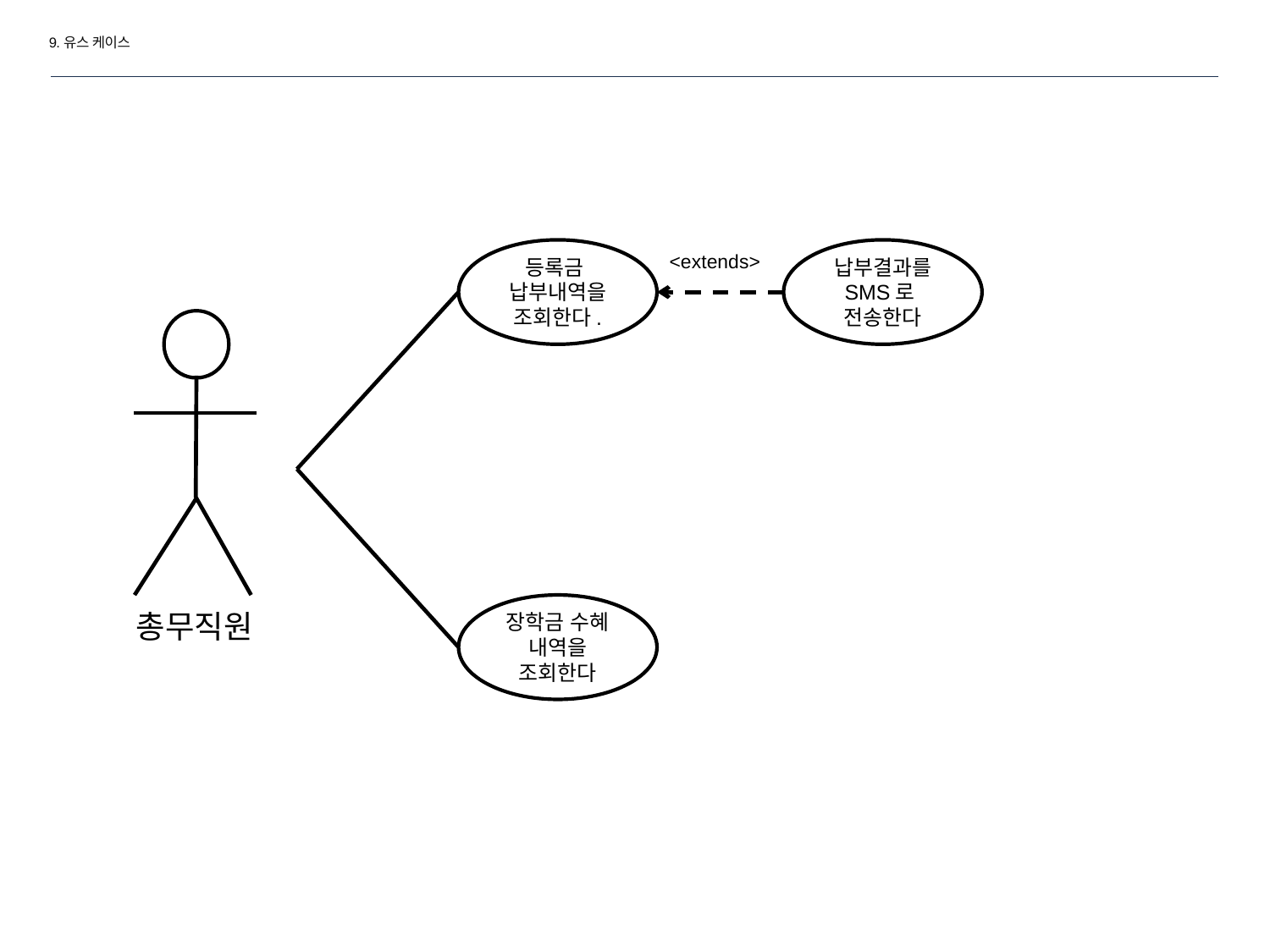

9.유스 케이스
등록금
납부내역을
조회한다.
납부결과를
SMS로
전송한다
<extends>

장학금 수혜
내역을
조회한다
총무직원